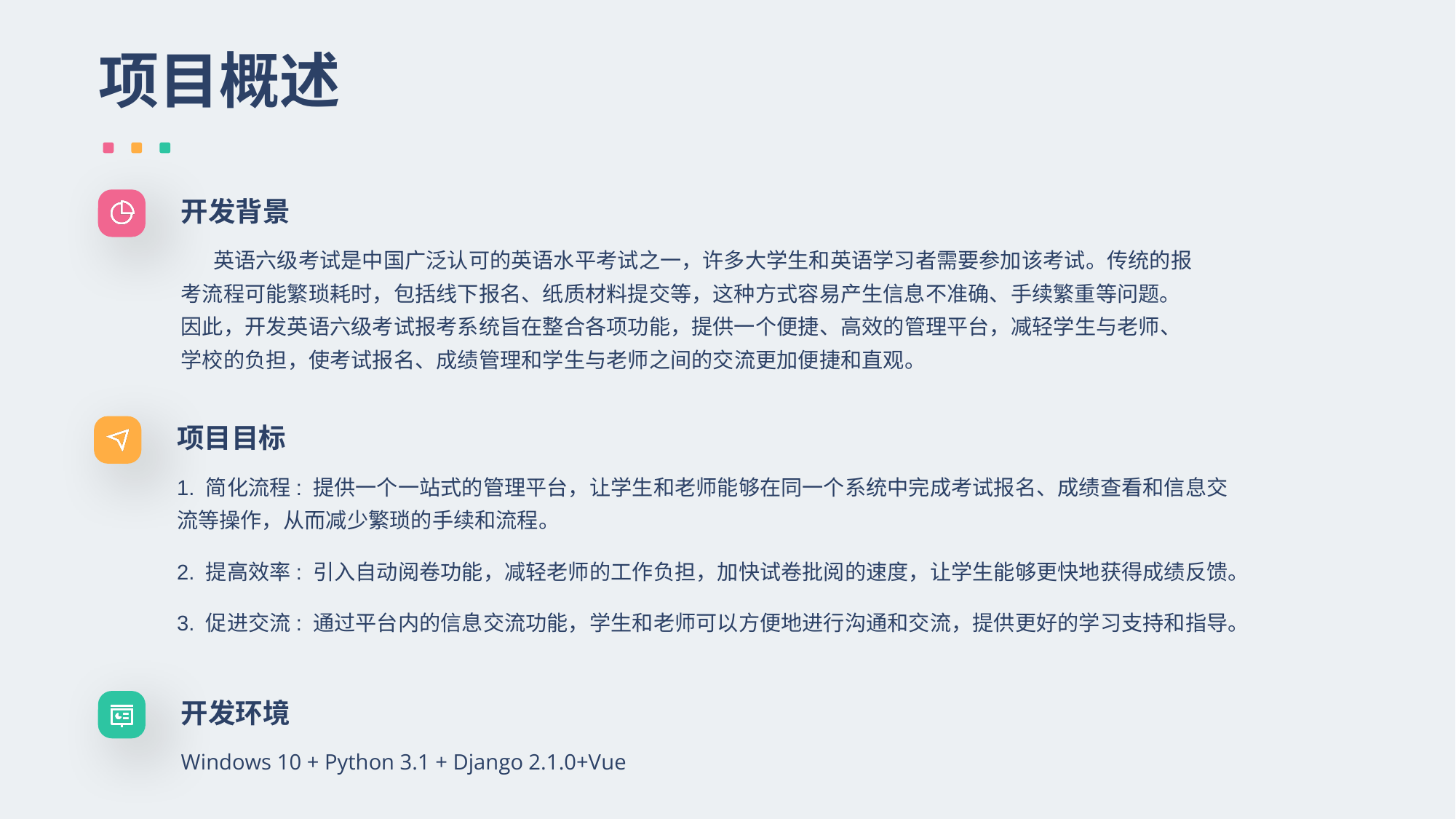

项目概述

开发背景

     英语六级考试是中国广泛认可的英语水平考试之一，许多大学生和英语学习者需要参加该考试。传统的报考流程可能繁琐耗时，包括线下报名、纸质材料提交等，这种方式容易产生信息不准确、手续繁重等问题。因此，开发英语六级考试报考系统旨在整合各项功能，提供一个便捷、高效的管理平台，减轻学生与老师、学校的负担，使考试报名、成绩管理和学生与老师之间的交流更加便捷和直观。
项目目标

1. 简化流程: 提供一个一站式的管理平台，让学生和老师能够在同一个系统中完成考试报名、成绩查看和信息交流等操作，从而减少繁琐的手续和流程。
2. 提高效率: 引入自动阅卷功能，减轻老师的工作负担，加快试卷批阅的速度，让学生能够更快地获得成绩反馈。
3. 促进交流: 通过平台内的信息交流功能，学生和老师可以方便地进行沟通和交流，提供更好的学习支持和指导。

开发环境

Windows 10 + Python 3.1 + Django 2.1.0+Vue